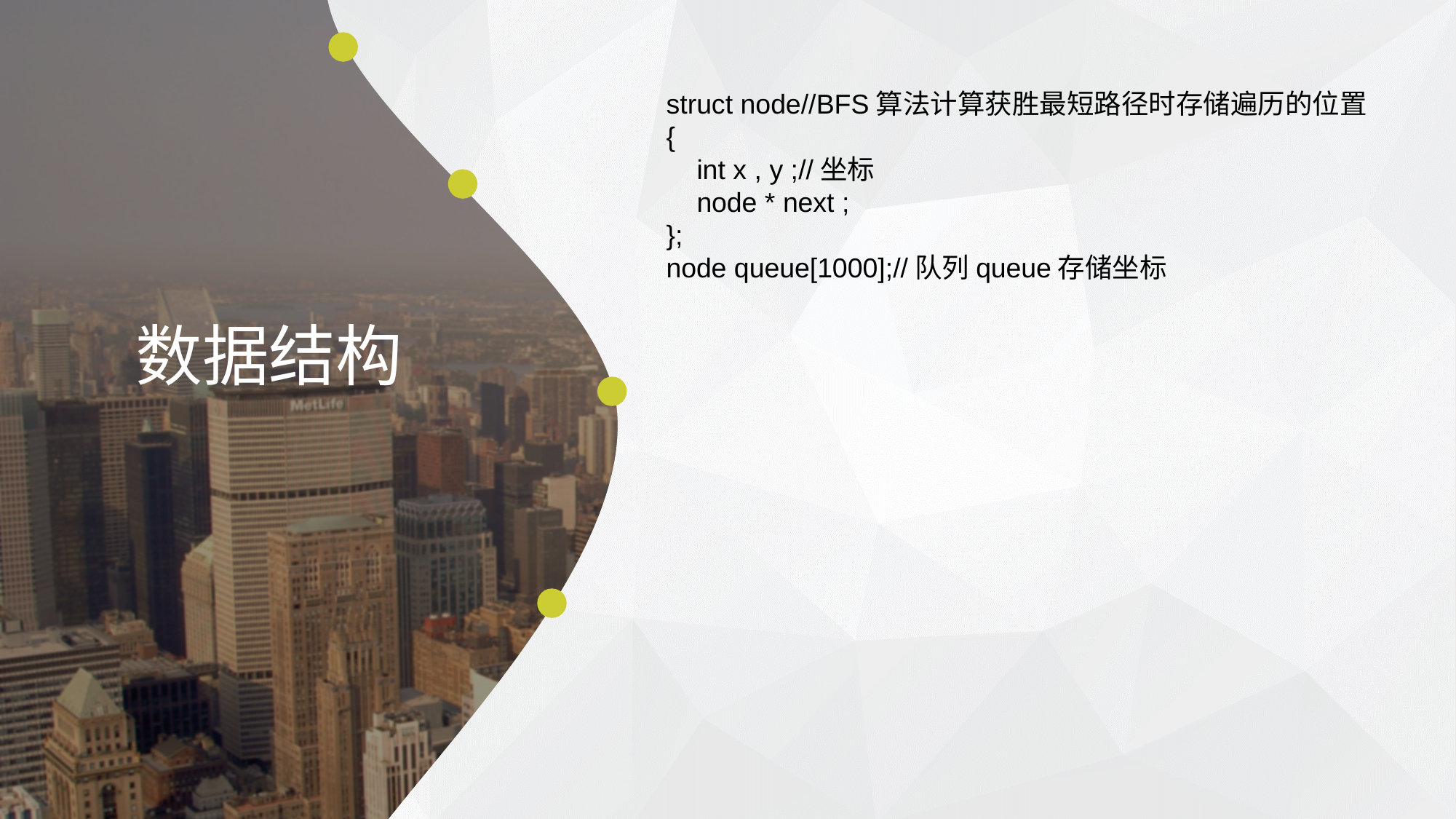

struct node//BFS算法计算获胜最短路径时存储遍历的位置
{
    int x , y ;//坐标
    node * next ;
};
node queue[1000];//队列queue存储坐标

数据结构